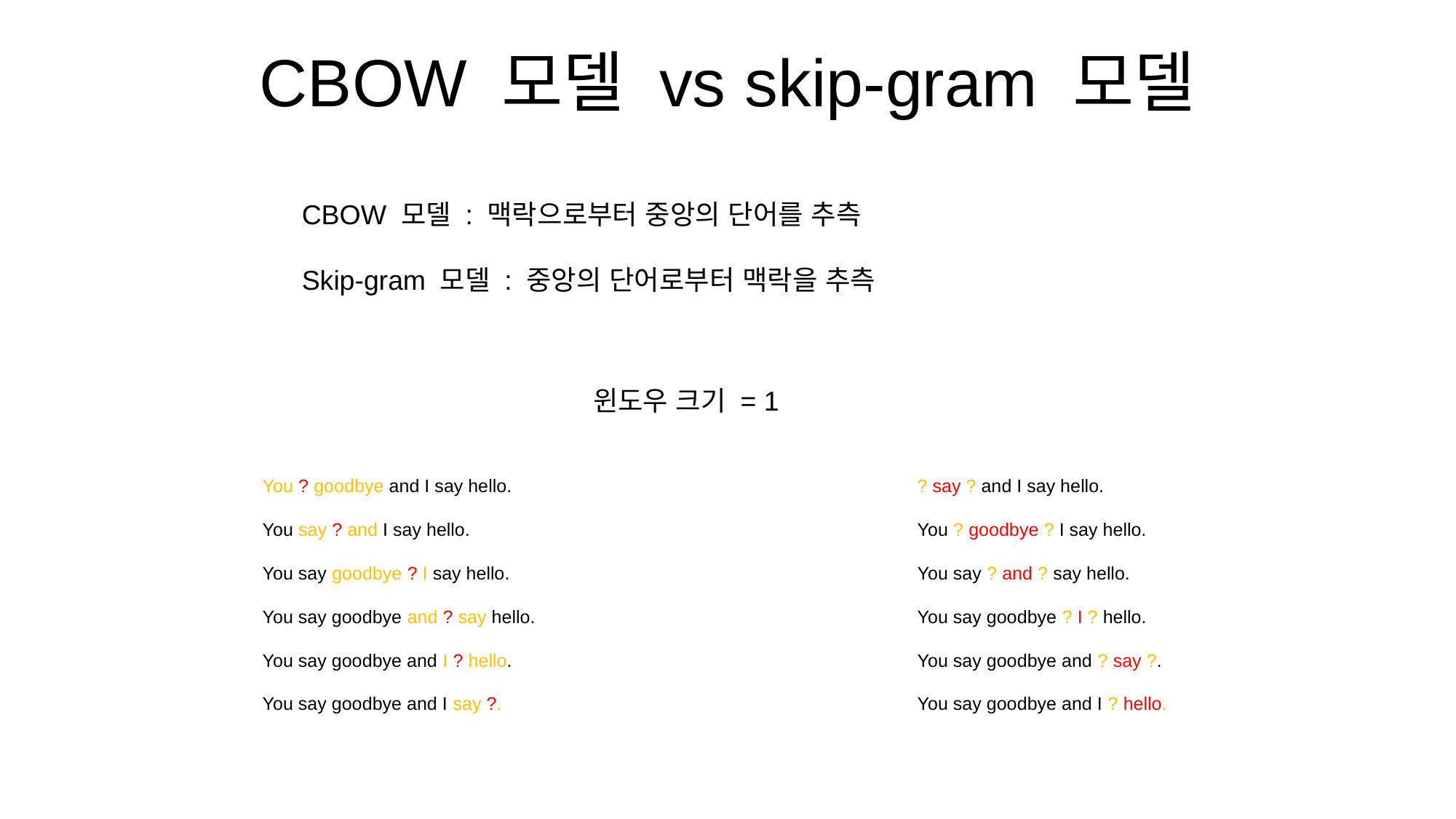

CBOW 모델 vs skip-gram 모델
CBOW 모델 : 맥락으로부터 중앙의 단어를 추측

Skip-gram 모델 : 중앙의 단어로부터 맥락을 추측
윈도우 크기 = 1
You ? goodbye and I say hello.

You say ? and I say hello.

You say goodbye ? I say hello.

You say goodbye and ? say hello.

You say goodbye and I ? hello.

You say goodbye and I say ?.
? say ? and I say hello.

You ? goodbye ? I say hello.

You say ? and ? say hello.

You say goodbye ? I ? hello.

You say goodbye and ? say ?.

You say goodbye and I ? hello.